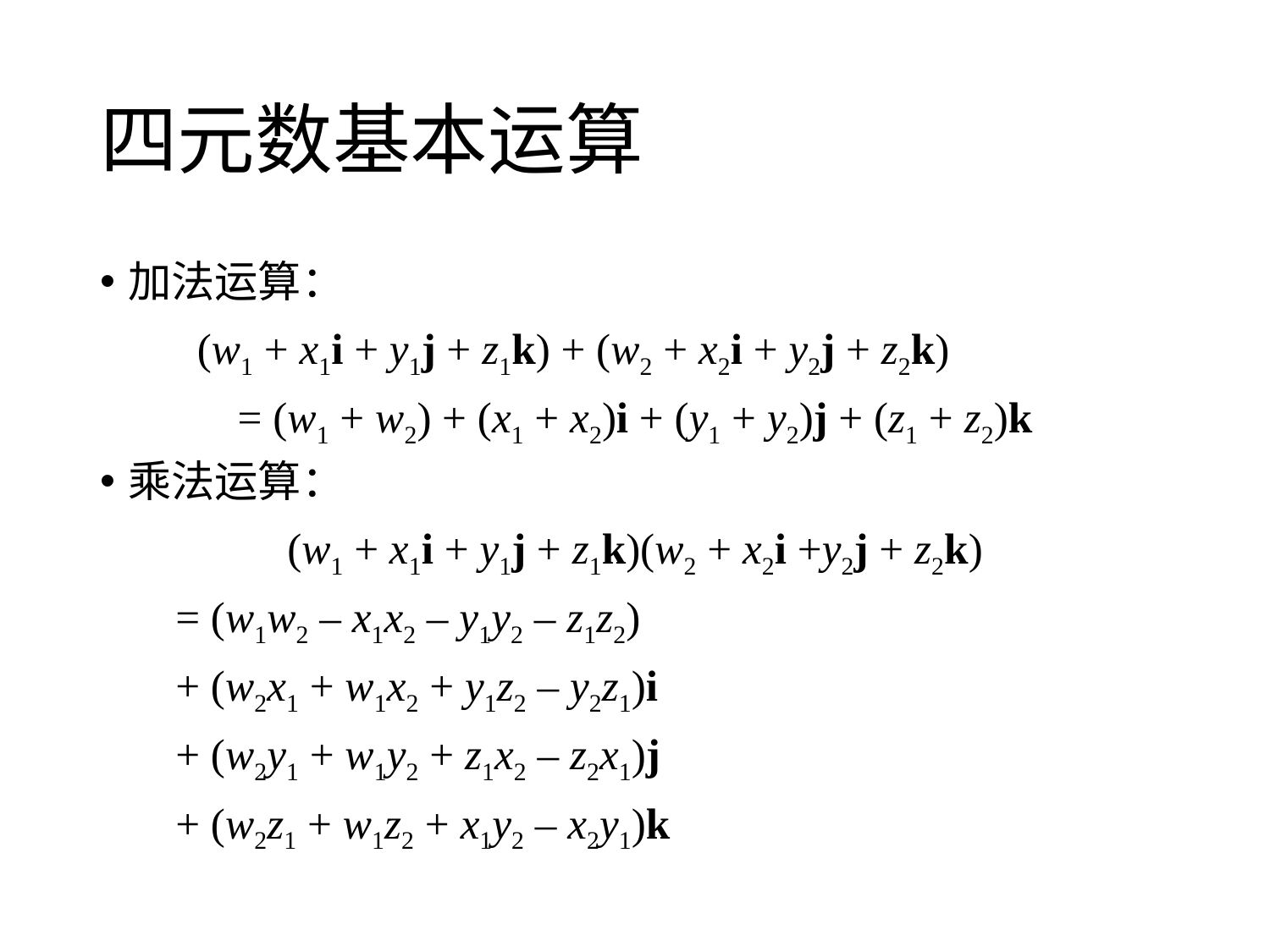

# 四元数基本运算
加法运算：
         (w1 + x1i + y1j + z1k) + (w2 + x2i + y2j + z2k)
= (w1 + w2) + (x1 + x2)i + (y1 + y2)j + (z1 + z2)k
乘法运算：
(w1 + x1i + y1j + z1k)(w2 + x2i +y2j + z2k)
       = (w1w2 – x1x2 – y1y2 – z1z2)
       + (w2x1 + w1x2 + y1z2 – y2z1)i
       + (w2y1 + w1y2 + z1x2 – z2x1)j
       + (w2z1 + w1z2 + x1y2 – x2y1)k